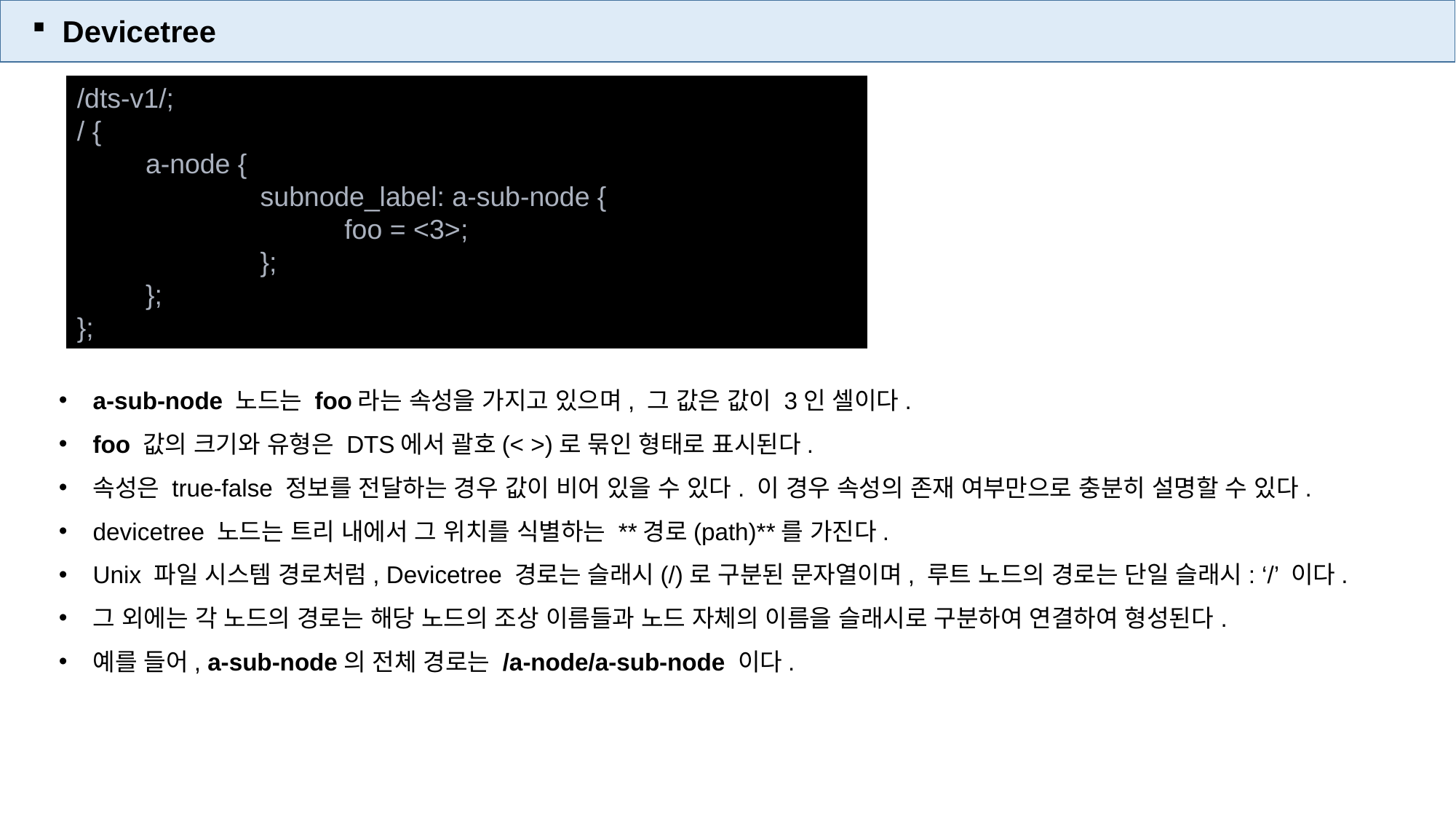

Devicetree
/dts-v1/;
/ {
         a-node {
                        subnode_label: a-sub-node {
                                   foo = <3>;
                        };
         };
};
a-sub-node 노드는 foo라는 속성을 가지고 있으며, 그 값은 값이 3인 셀이다.
foo 값의 크기와 유형은 DTS에서 괄호(< >)로 묶인 형태로 표시된다.
속성은 true-false 정보를 전달하는 경우 값이 비어 있을 수 있다. 이 경우 속성의 존재 여부만으로 충분히 설명할 수 있다.
devicetree 노드는 트리 내에서 그 위치를 식별하는 **경로(path)**를 가진다.
Unix 파일 시스템 경로처럼, Devicetree 경로는 슬래시(/)로 구분된 문자열이며, 루트 노드의 경로는 단일 슬래시: ‘/’ 이다.
그 외에는 각 노드의 경로는 해당 노드의 조상 이름들과 노드 자체의 이름을 슬래시로 구분하여 연결하여 형성된다.
예를 들어, a-sub-node의 전체 경로는 /a-node/a-sub-node 이다.